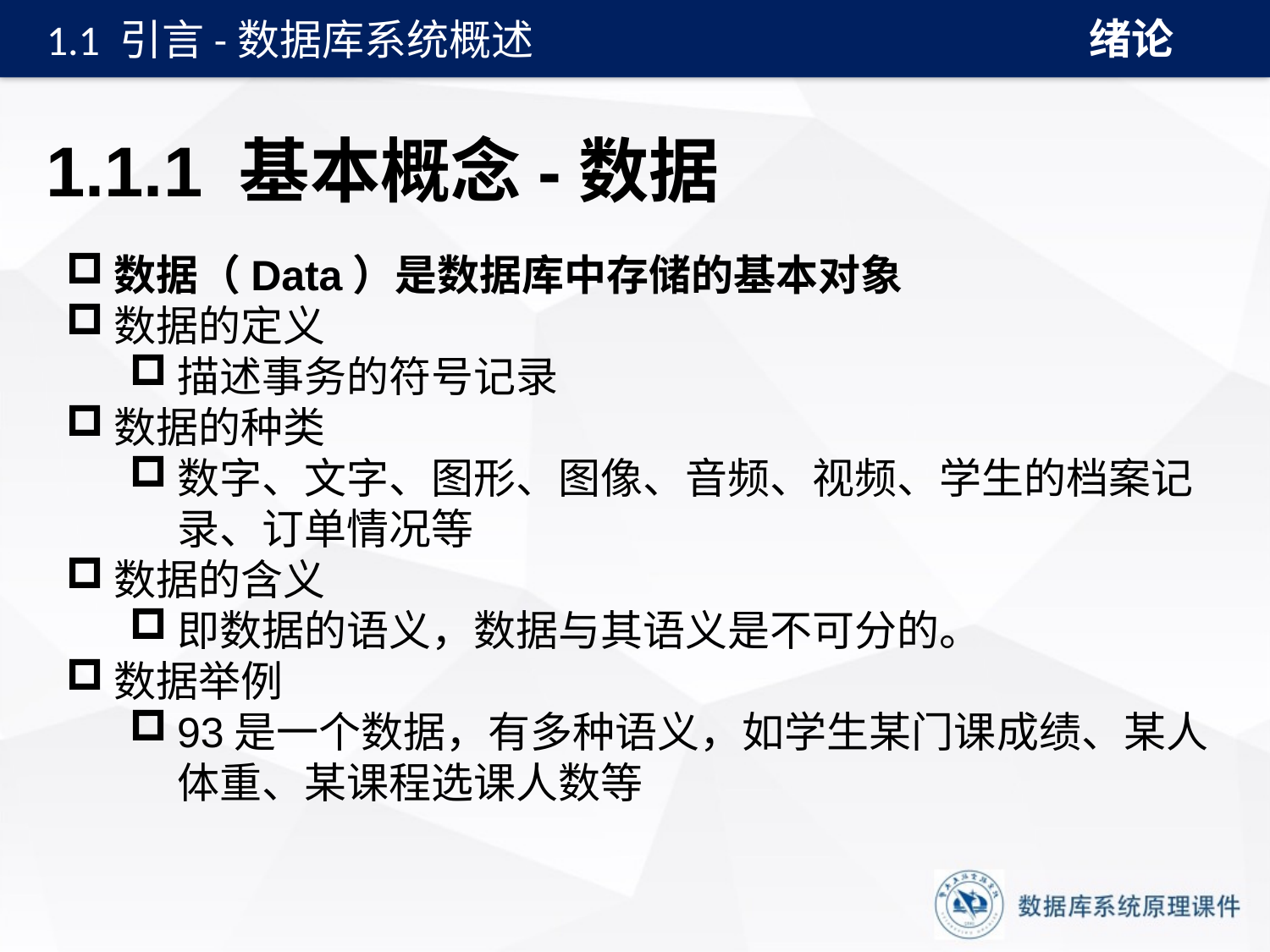

绪论
1.1 引言-数据库系统概述
# 1.1.1 基本概念-数据
数据（Data）是数据库中存储的基本对象
数据的定义
描述事务的符号记录
数据的种类
数字、文字、图形、图像、音频、视频、学生的档案记录、订单情况等
数据的含义
即数据的语义，数据与其语义是不可分的。
数据举例
93是一个数据，有多种语义，如学生某门课成绩、某人体重、某课程选课人数等